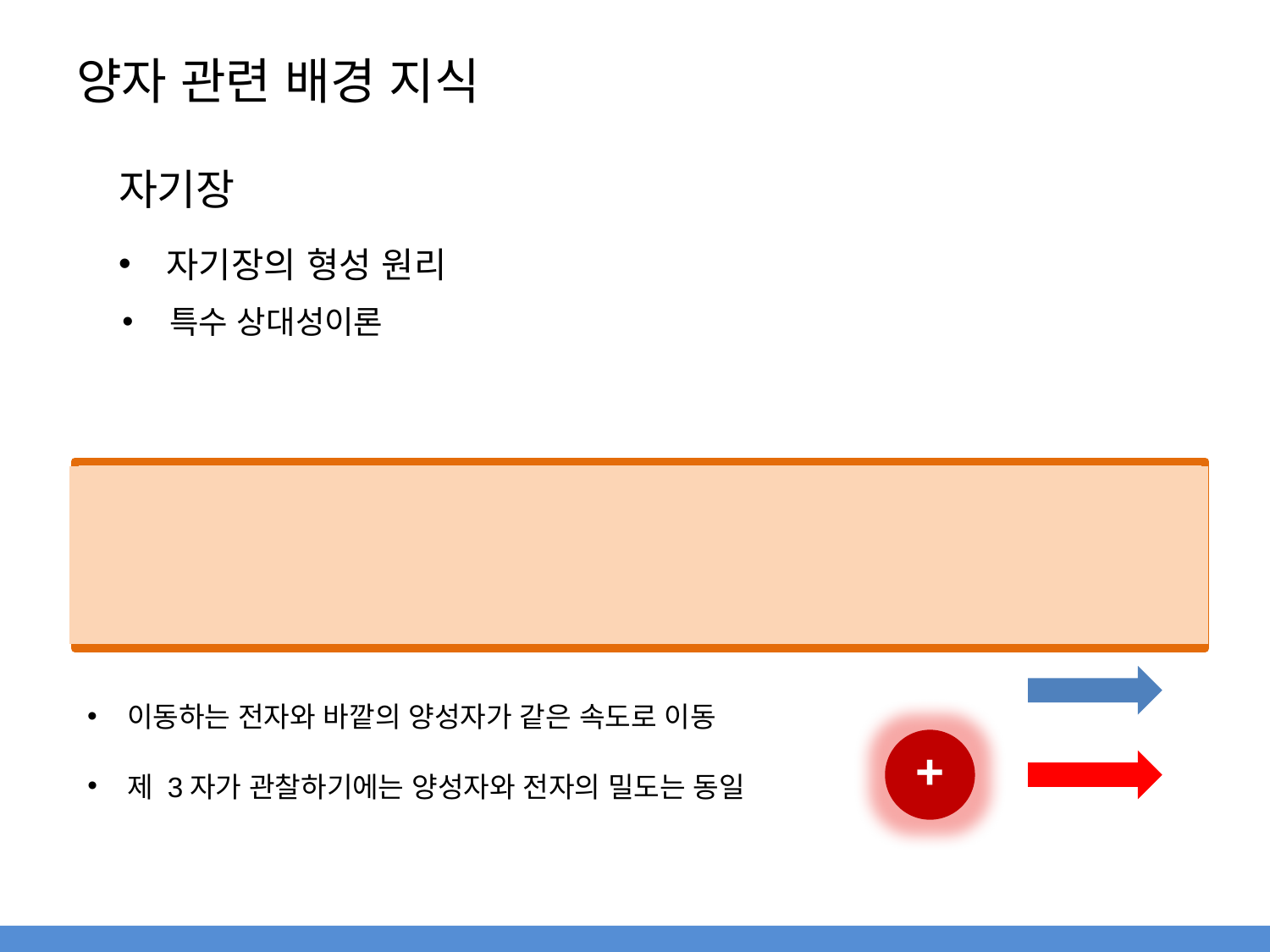

# 양자 관련 배경 지식
자기장
자기장의 형성 원리
특수 상대성이론

이동하는 전자와 바깥의 양성자가 같은 속도로 이동

+
제 3자가 관찰하기에는 양성자와 전자의 밀도는 동일